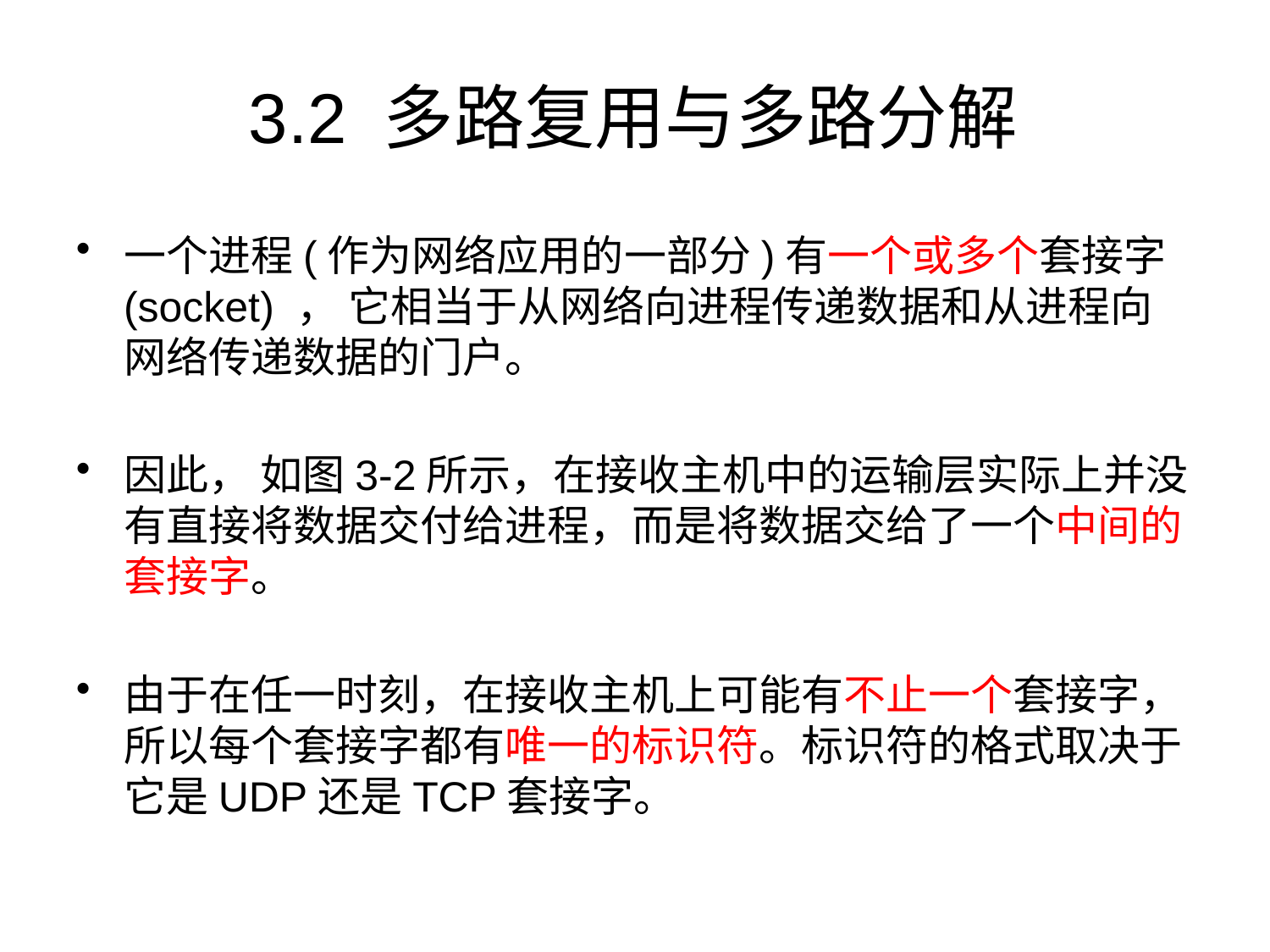

# 3.2 多路复用与多路分解
一个进程(作为网络应用的一部分)有一个或多个套接字(socket) ， 它相当于从网络向进程传递数据和从进程向网络传递数据的门户。

因此， 如图3-2所示，在接收主机中的运输层实际上并没有直接将数据交付给进程，而是将数据交给了一个中间的套接字。

由于在任一时刻，在接收主机上可能有不止一个套接字，所以每个套接字都有唯一的标识符。标识符的格式取决于它是UDP还是TCP套接字。